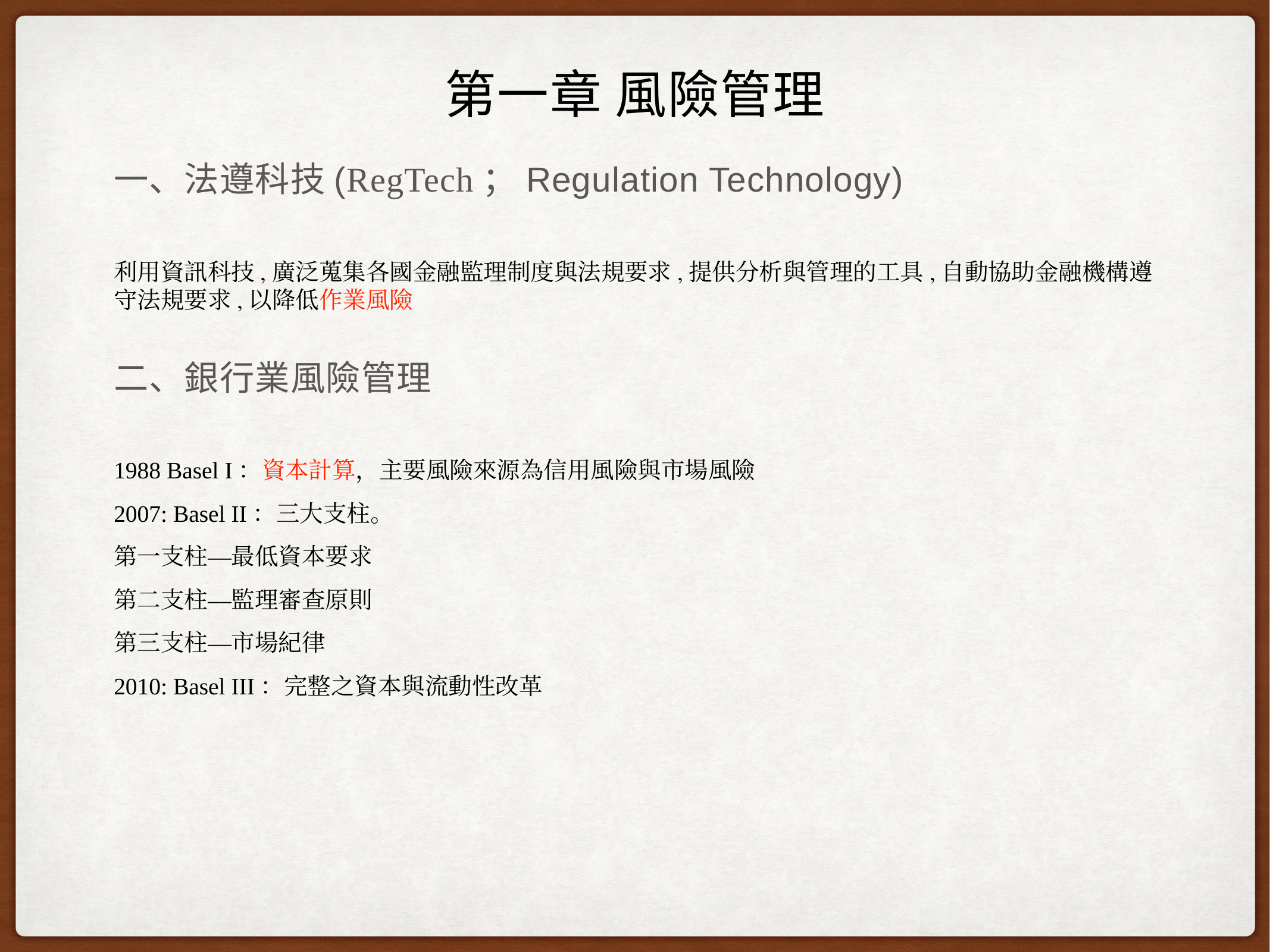

# 第一章 風險管理
一、法遵科技(RegTech；Regulation Technology)

利用資訊科技,廣泛蒐集各國金融監理制度與法規要求,提供分析與管理的工具,自動協助金融機構遵守法規要求,以降低作業風險
二、銀行業風險管理

1988 Basel I：資本計算，主要風險來源為信用風險與市場風險
2007: Basel II：三大支柱。
第一支柱—最低資本要求
第二支柱—監理審查原則
第三支柱—市場紀律
2010: Basel III：完整之資本與流動性改革